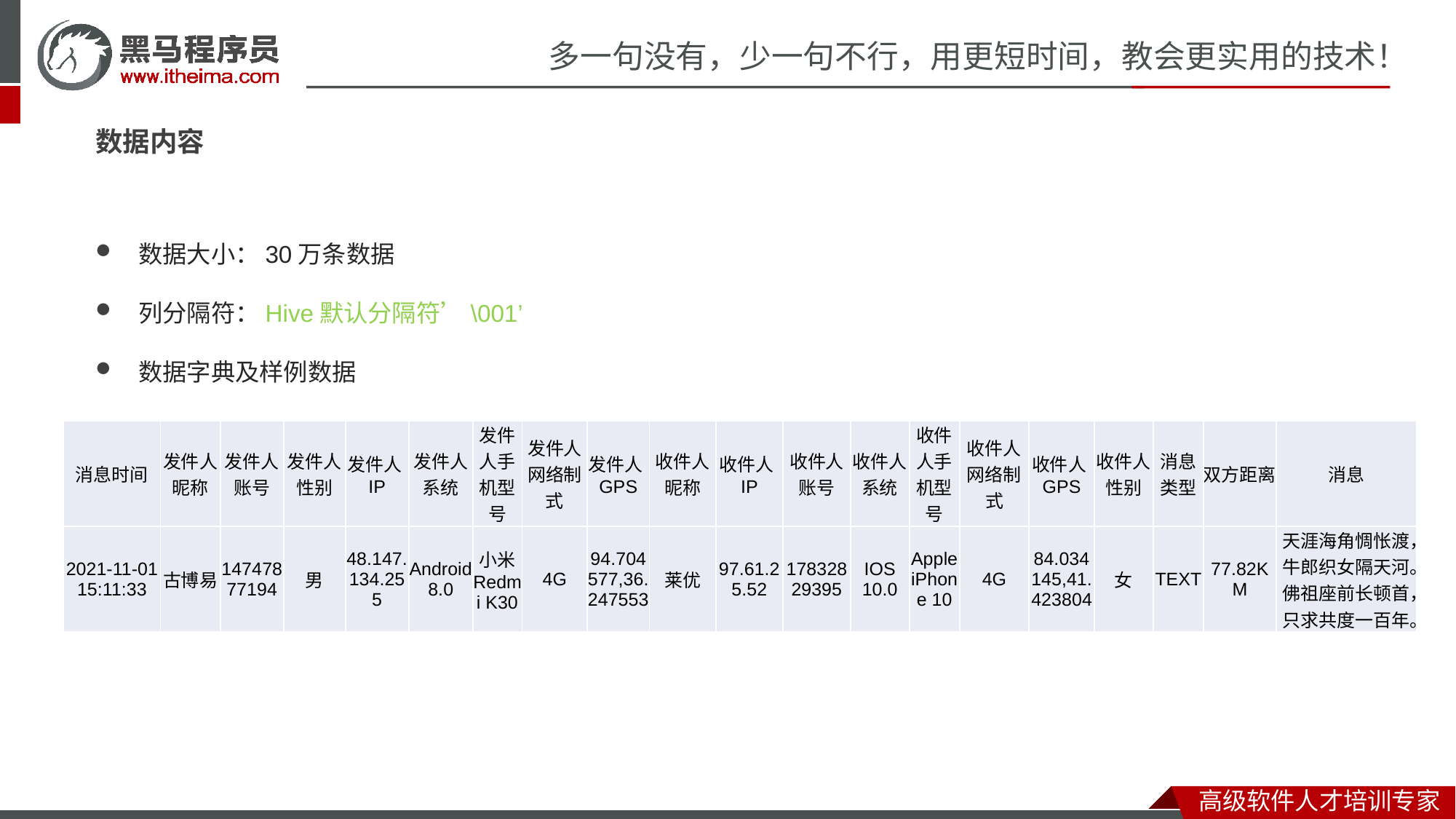

数据内容
数据大小：30万条数据
列分隔符：Hive默认分隔符’\001’
数据字典及样例数据
| 消息时间 | 发件人昵称 | 发件人账号 | 发件人性别 | 发件人IP | 发件人系统 | 发件人手机型号 | 发件人网络制式 | 发件人GPS | 收件人昵称 | 收件人IP | 收件人账号 | 收件人系统 | 收件人手机型号 | 收件人网络制式 | 收件人GPS | 收件人性别 | 消息类型 | 双方距离 | 消息 |
| --- | --- | --- | --- | --- | --- | --- | --- | --- | --- | --- | --- | --- | --- | --- | --- | --- | --- | --- | --- |
| 2021-11-01 15:11:33 | 古博易 | 14747877194 | 男 | 48.147.134.255 | Android 8.0 | 小米 Redmi K30 | 4G | 94.704577,36.247553 | 莱优 | 97.61.25.52 | 17832829395 | IOS 10.0 | Apple iPhone 10 | 4G | 84.034145,41.423804 | 女 | TEXT | 77.82KM | 天涯海角惆怅渡，牛郎织女隔天河。佛祖座前长顿首，只求共度一百年。 |